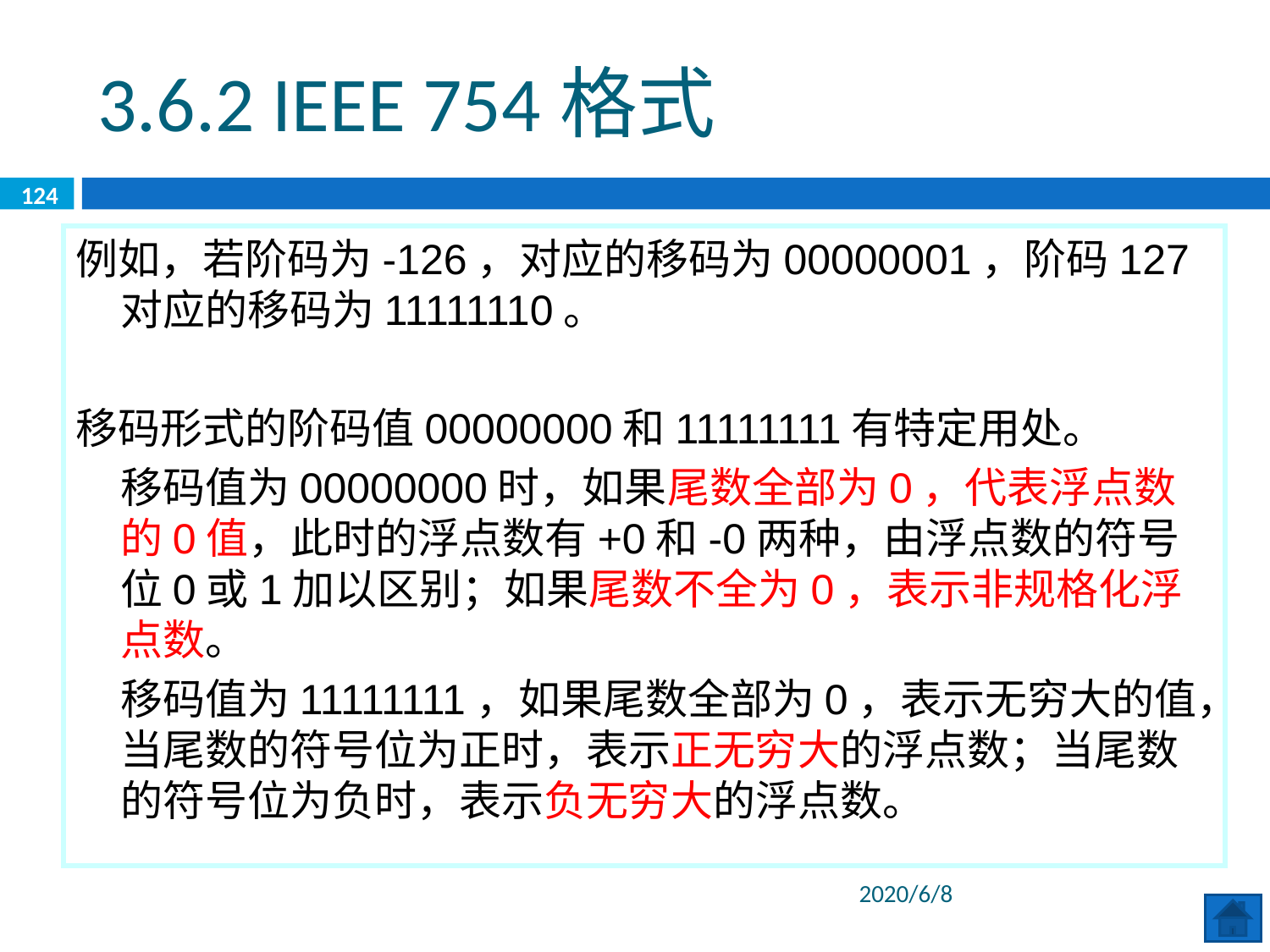

3.6.2 IEEE 754格式
124
例如，若阶码为-126，对应的移码为00000001，阶码127对应的移码为11111110。

移码形式的阶码值00000000和11111111有特定用处。
	移码值为00000000时，如果尾数全部为0，代表浮点数的0值，此时的浮点数有+0和-0两种，由浮点数的符号位0或1加以区别；如果尾数不全为0，表示非规格化浮点数。
	移码值为11111111，如果尾数全部为0，表示无穷大的值，当尾数的符号位为正时，表示正无穷大的浮点数；当尾数的符号位为负时，表示负无穷大的浮点数。
2020/6/8